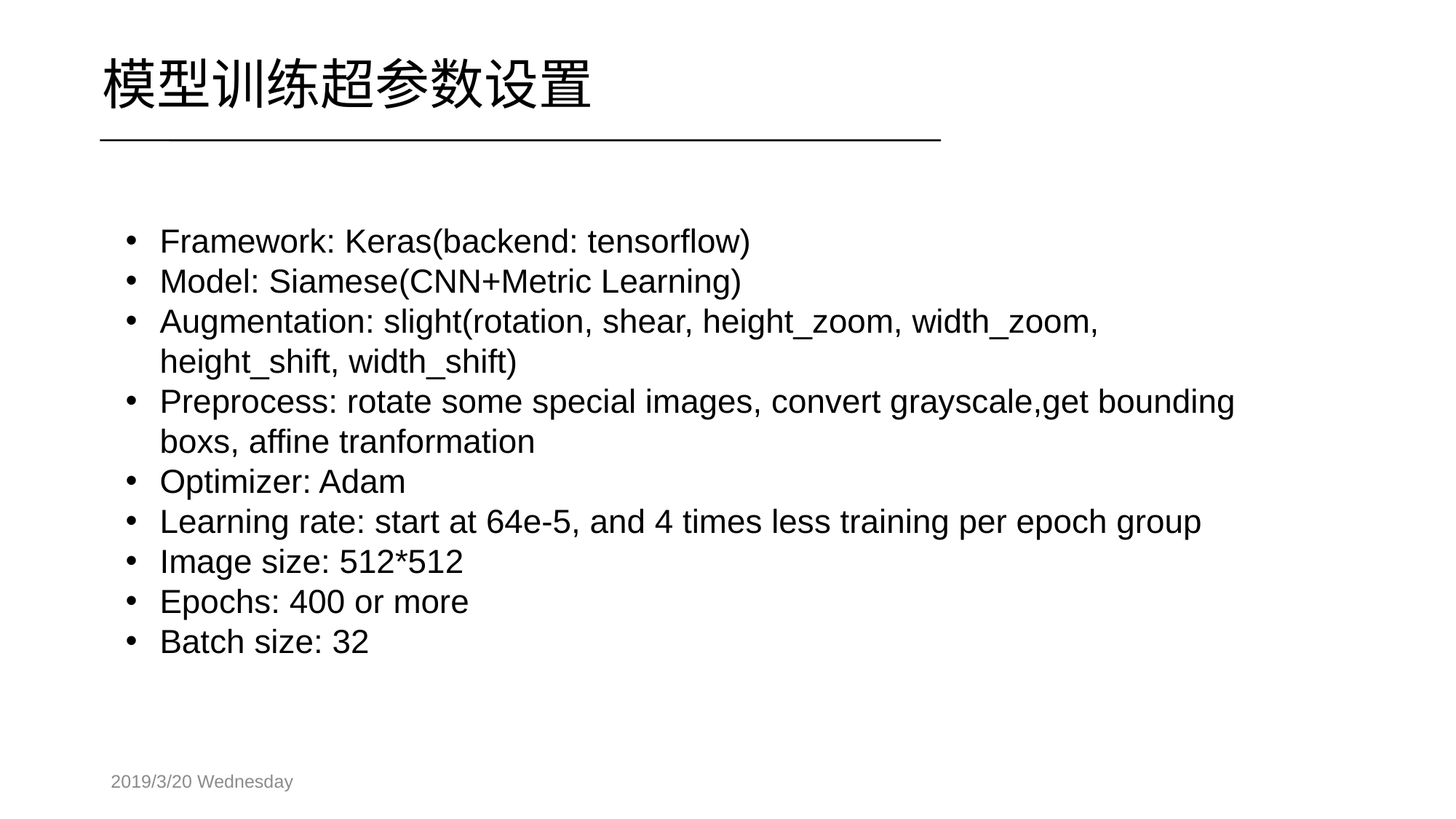

模型训练超参数设置

Framework: Keras(backend: tensorflow)
Model: Siamese(CNN+Metric Learning)
Augmentation: slight(rotation, shear, height_zoom, width_zoom, height_shift, width_shift)
Preprocess: rotate some special images, convert grayscale,get bounding boxs, affine tranformation
Optimizer: Adam
Learning rate: start at 64e-5, and 4 times less training per epoch group
Image size: 512*512
Epochs: 400 or more
Batch size: 32
2019/3/20 Wednesday